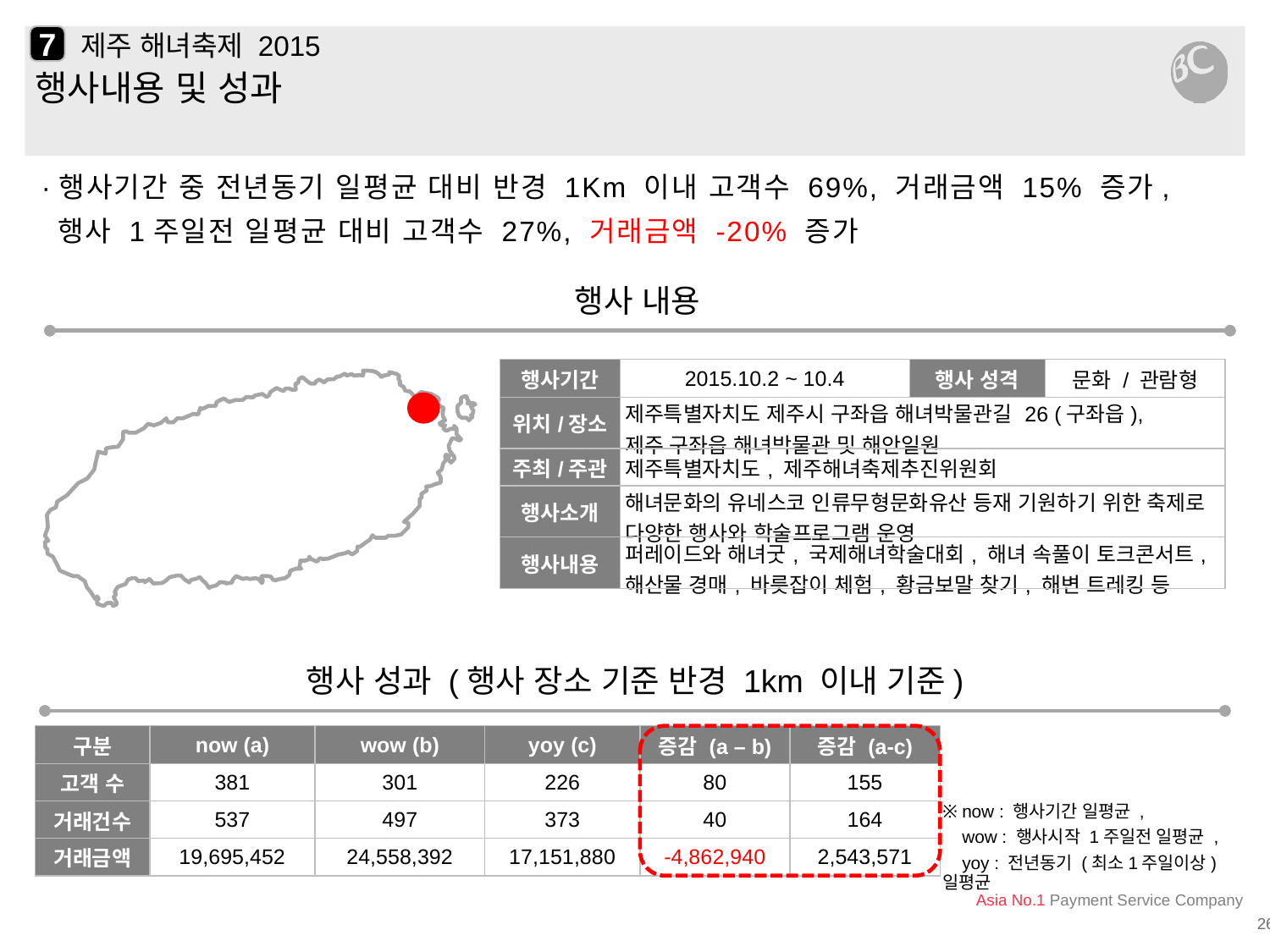

7
# 제주 해녀축제 2015
행사내용 및 성과
·행사기간 중 전년동기 일평균 대비 반경 1Km 이내 고객수 69%, 거래금액 15% 증가,
 행사 1주일전 일평균 대비 고객수 27%, 거래금액 -20% 증가
행사 내용
| 행사기간 | 2015.10.2 ~ 10.4 | 행사 성격 | 문화 / 관람형 |
| --- | --- | --- | --- |
| 위치/장소 | 제주특별자치도 제주시 구좌읍 해녀박물관길 26 (구좌읍), 제주 구좌읍 해녀박물관 및 해안일원 |  |  |
| 주최/주관 | 제주특별자치도, 제주해녀축제추진위원회 |  |  |
| 행사소개 | 해녀문화의 유네스코 인류무형문화유산 등재 기원하기 위한 축제로 다양한 행사와 학술프로그램 운영 |  |  |
| 행사내용 | 퍼레이드와 해녀굿, 국제해녀학술대회, 해녀 속풀이 토크콘서트, 해산물 경매, 바릇잡이 체험, 황금보말 찾기, 해변 트레킹 등 |  |  |

행사 성과 (행사 장소 기준 반경 1km 이내 기준)
| 구분 | now (a) | wow (b) | yoy (c) | 증감 (a – b) | 증감 (a-c) |
| --- | --- | --- | --- | --- | --- |
| 고객 수 | 381 | 301 | 226 | 80 | 155 |
| 거래건수 | 537 | 497 | 373 | 40 | 164 |
| 거래금액 | 19,695,452 | 24,558,392 | 17,151,880 | -4,862,940 | 2,543,571 |

※ now : 행사기간 일평균 ,
    wow : 행사시작 1주일전 일평균 ,
    yoy : 전년동기 (최소1주일이상) 일평균